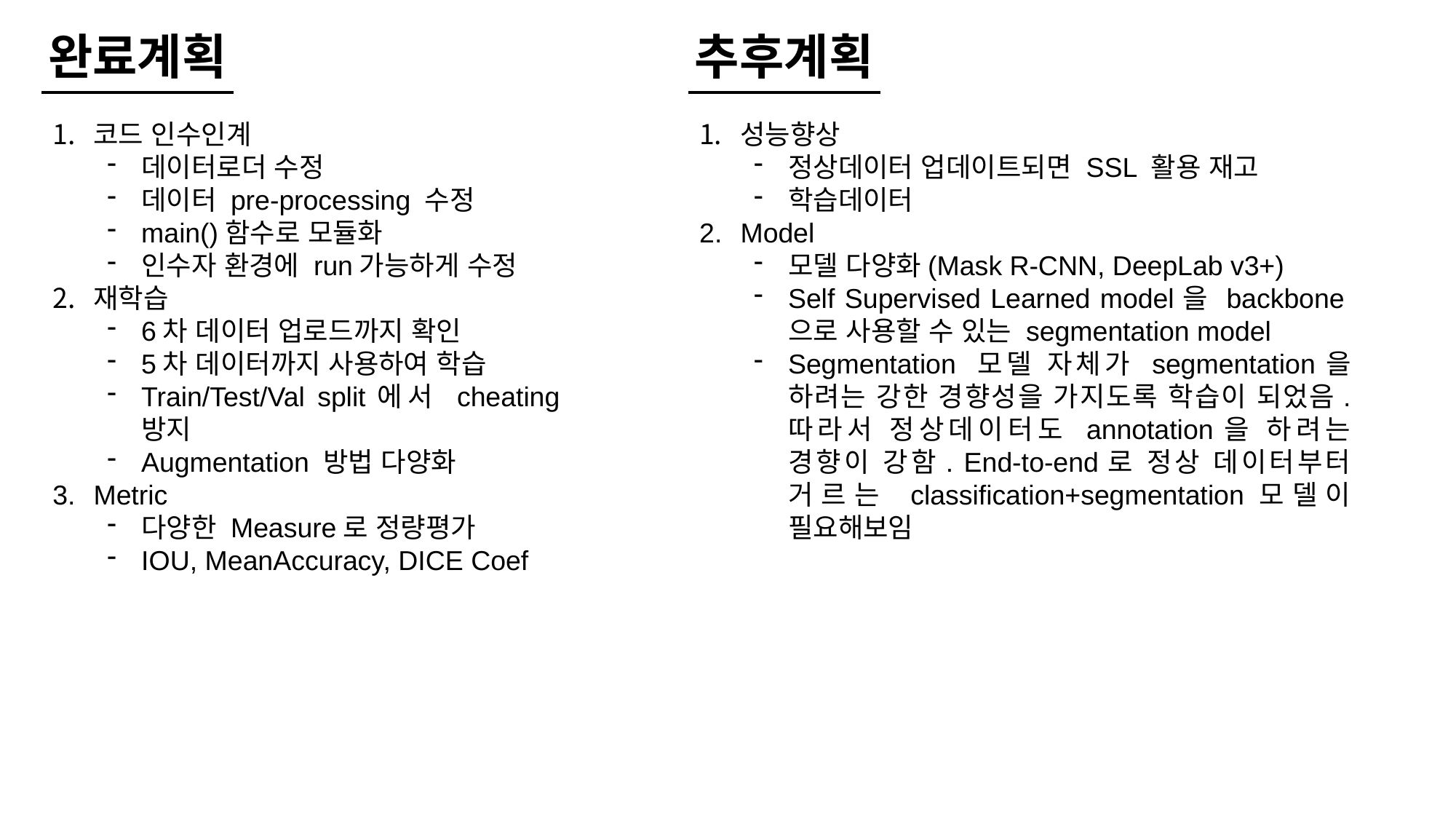

완료계획
추후계획
코드 인수인계
데이터로더 수정
데이터 pre-processing 수정
main()함수로 모듈화
인수자 환경에 run가능하게 수정
재학습
6차 데이터 업로드까지 확인
5차 데이터까지 사용하여 학습
Train/Test/Val split에서 cheating 방지
Augmentation 방법 다양화
Metric
다양한 Measure로 정량평가
IOU, MeanAccuracy, DICE Coef
성능향상
정상데이터 업데이트되면 SSL 활용 재고
학습데이터
Model
모델 다양화(Mask R-CNN, DeepLab v3+)
Self Supervised Learned model을 backbone으로 사용할 수 있는 segmentation model
Segmentation 모델 자체가 segmentation을 하려는 강한 경향성을 가지도록 학습이 되었음. 따라서 정상데이터도 annotation을 하려는 경향이 강함. End-to-end로 정상 데이터부터 거르는 classification+segmentation모델이 필요해보임